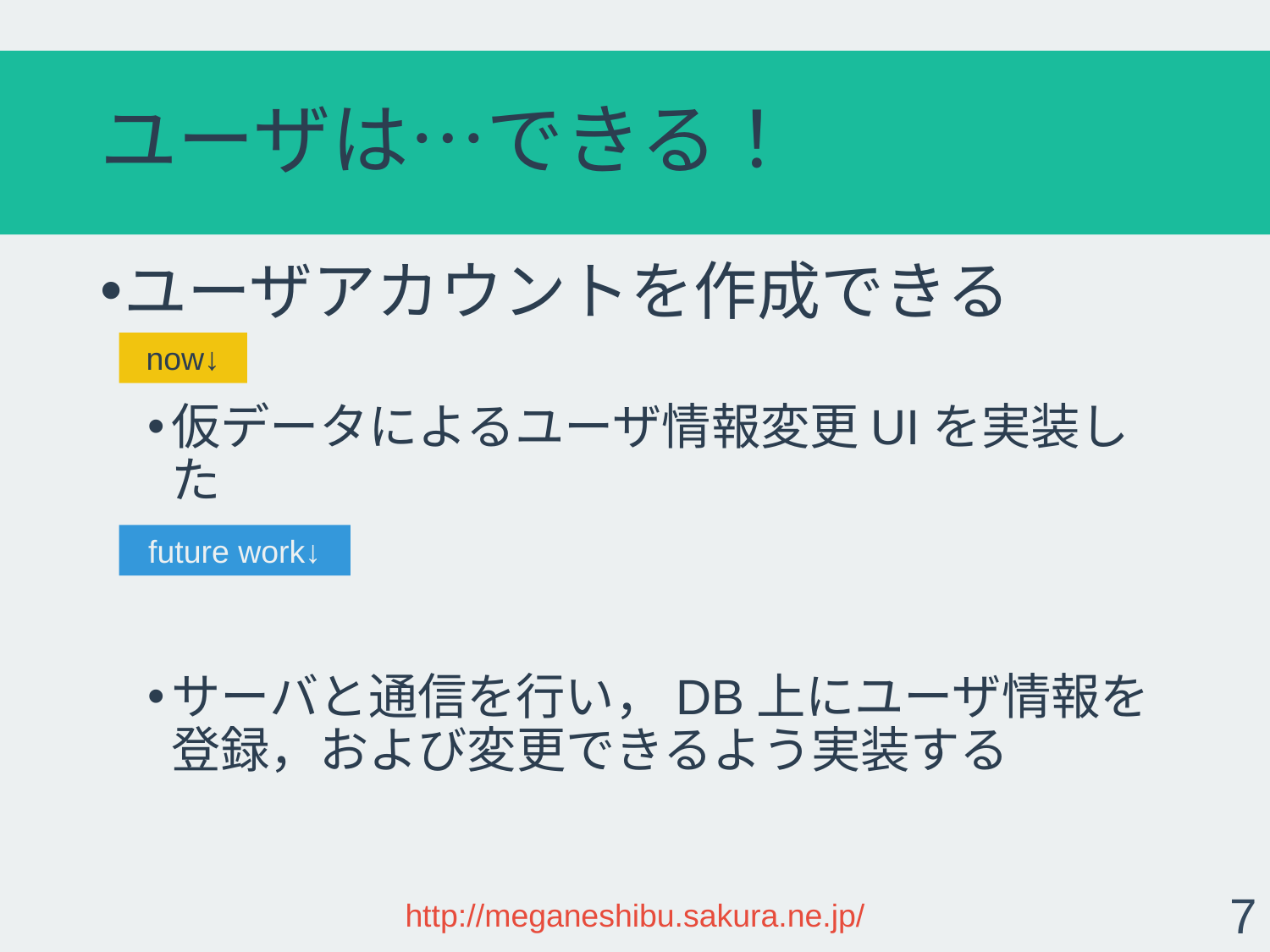

# ユーザは…できる！
ユーザアカウントを作成できる

仮データによるユーザ情報変更UIを実装した

サーバと通信を行い，DB上にユーザ情報を登録，および変更できるよう実装する
now↓
future work↓
http://meganeshibu.sakura.ne.jp/
7